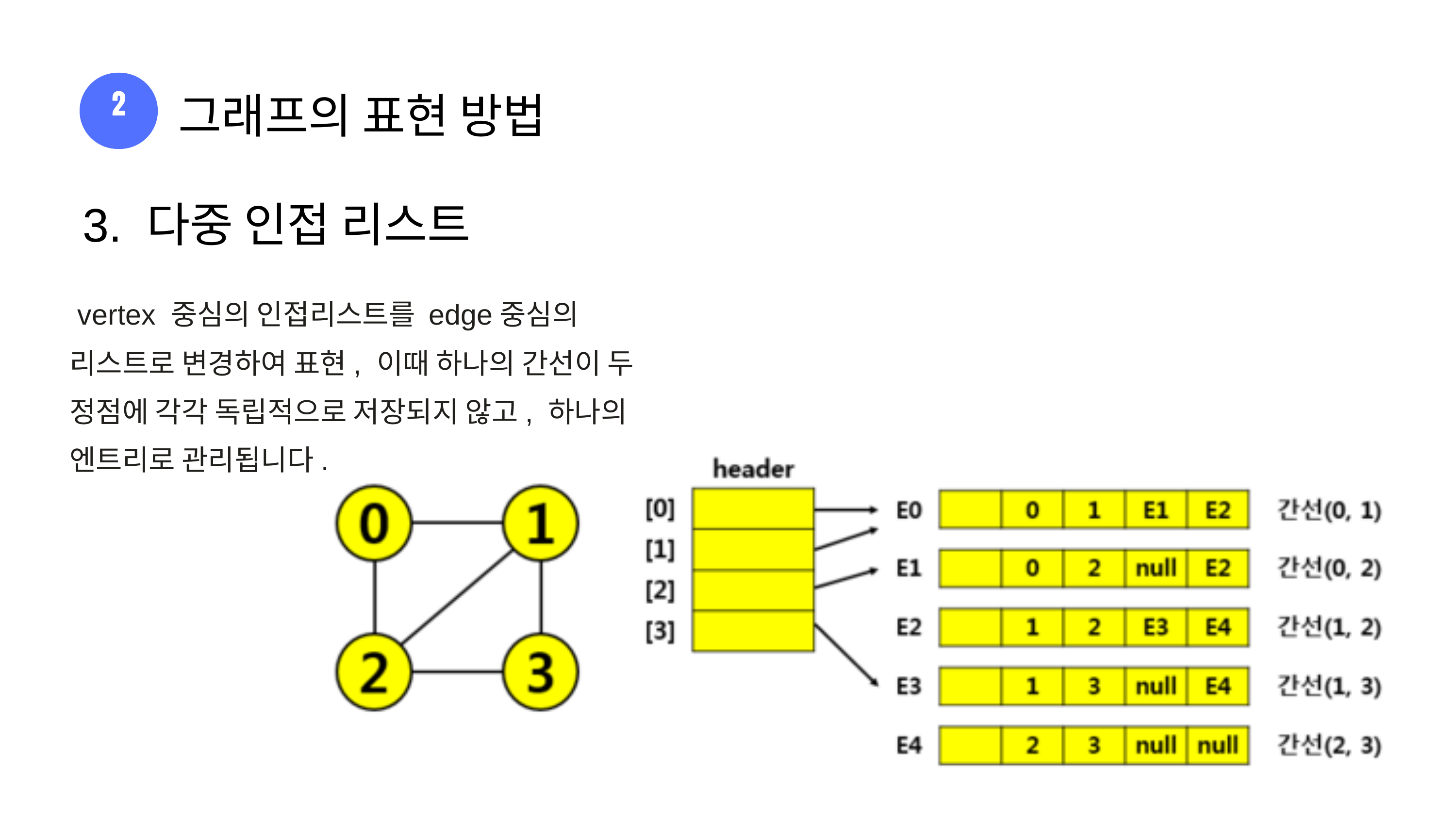

2
그래프의 표현 방법
3. 다중 인접 리스트
 vertex 중심의 인접리스트를 edge중심의 리스트로 변경하여 표현, 이때 하나의 간선이 두 정점에 각각 독립적으로 저장되지 않고, 하나의 엔트리로 관리됩니다.